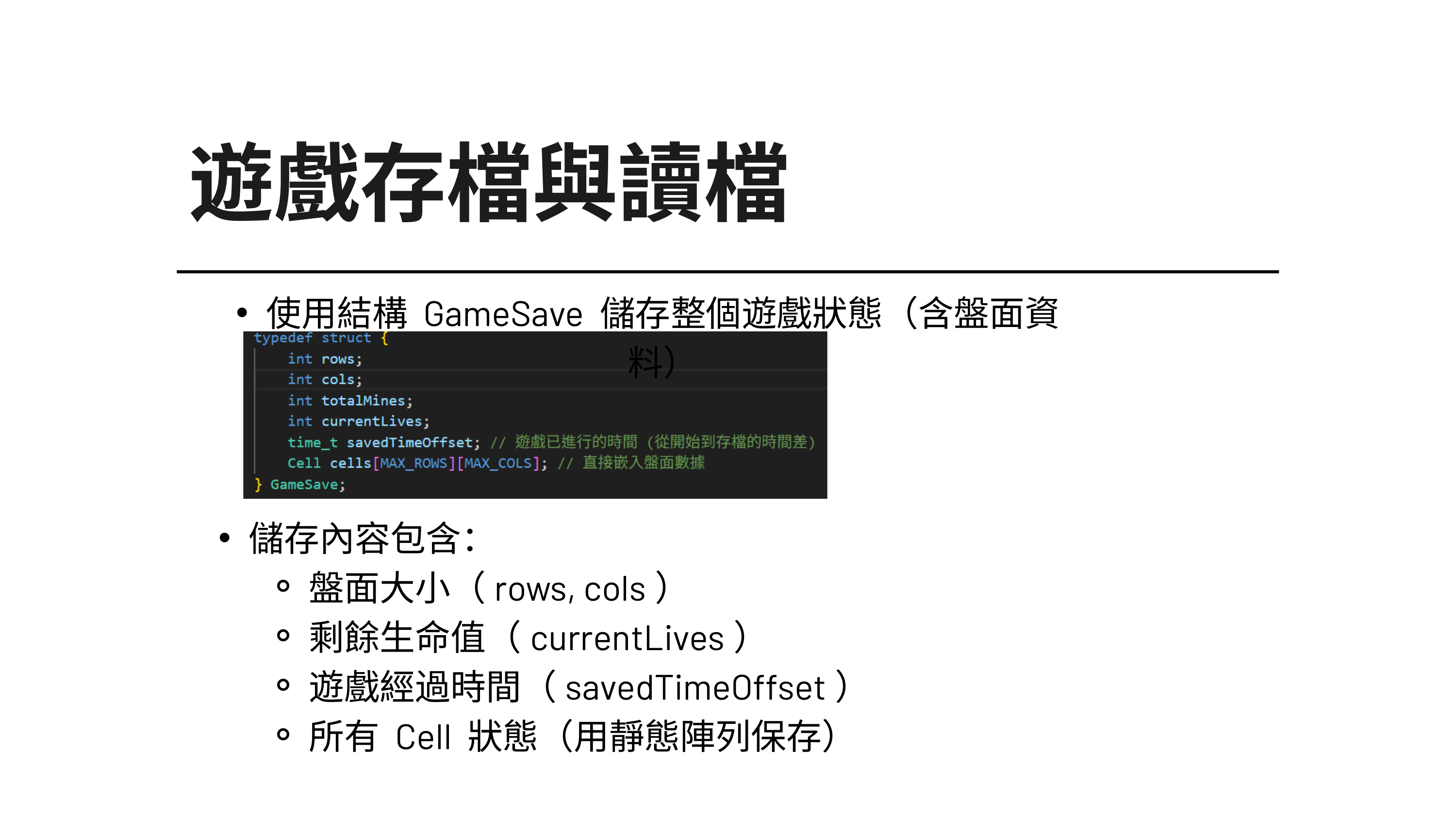

遊戲存檔與讀檔

使用結構 GameSave 儲存整個遊戲狀態（含盤面資料）

儲存內容包含：
盤面大小（rows, cols）
剩餘生命值（currentLives）
遊戲經過時間（savedTimeOffset）
所有 Cell 狀態（用靜態陣列保存）